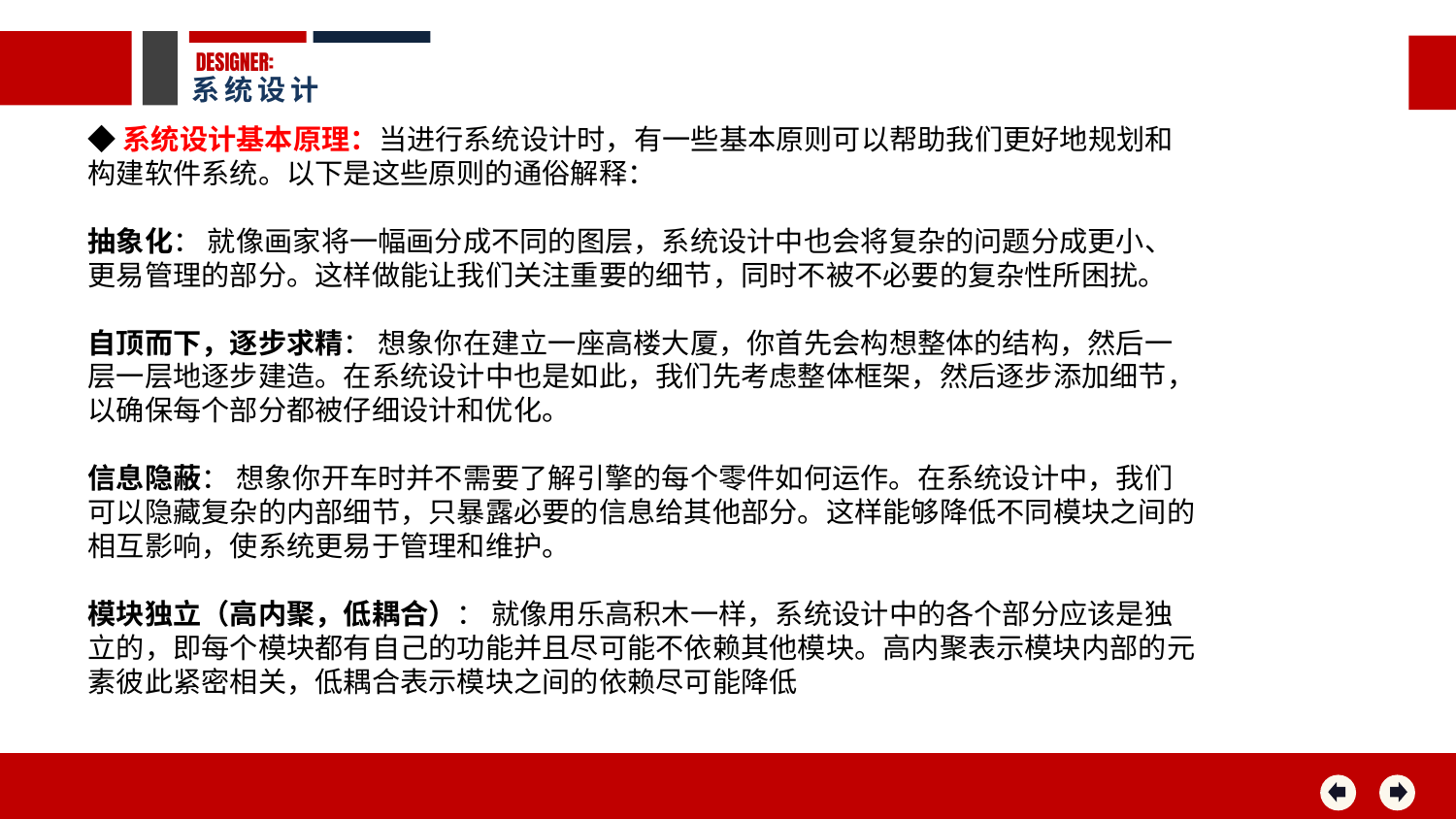

DESIGNER:
系统设计
◆系统设计基本原理：当进行系统设计时，有一些基本原则可以帮助我们更好地规划和构建软件系统。以下是这些原则的通俗解释：

抽象化： 就像画家将一幅画分成不同的图层，系统设计中也会将复杂的问题分成更小、更易管理的部分。这样做能让我们关注重要的细节，同时不被不必要的复杂性所困扰。

自顶而下，逐步求精： 想象你在建立一座高楼大厦，你首先会构想整体的结构，然后一层一层地逐步建造。在系统设计中也是如此，我们先考虑整体框架，然后逐步添加细节，以确保每个部分都被仔细设计和优化。

信息隐蔽： 想象你开车时并不需要了解引擎的每个零件如何运作。在系统设计中，我们可以隐藏复杂的内部细节，只暴露必要的信息给其他部分。这样能够降低不同模块之间的相互影响，使系统更易于管理和维护。

模块独立（高内聚，低耦合）： 就像用乐高积木一样，系统设计中的各个部分应该是独立的，即每个模块都有自己的功能并且尽可能不依赖其他模块。高内聚表示模块内部的元素彼此紧密相关，低耦合表示模块之间的依赖尽可能降低